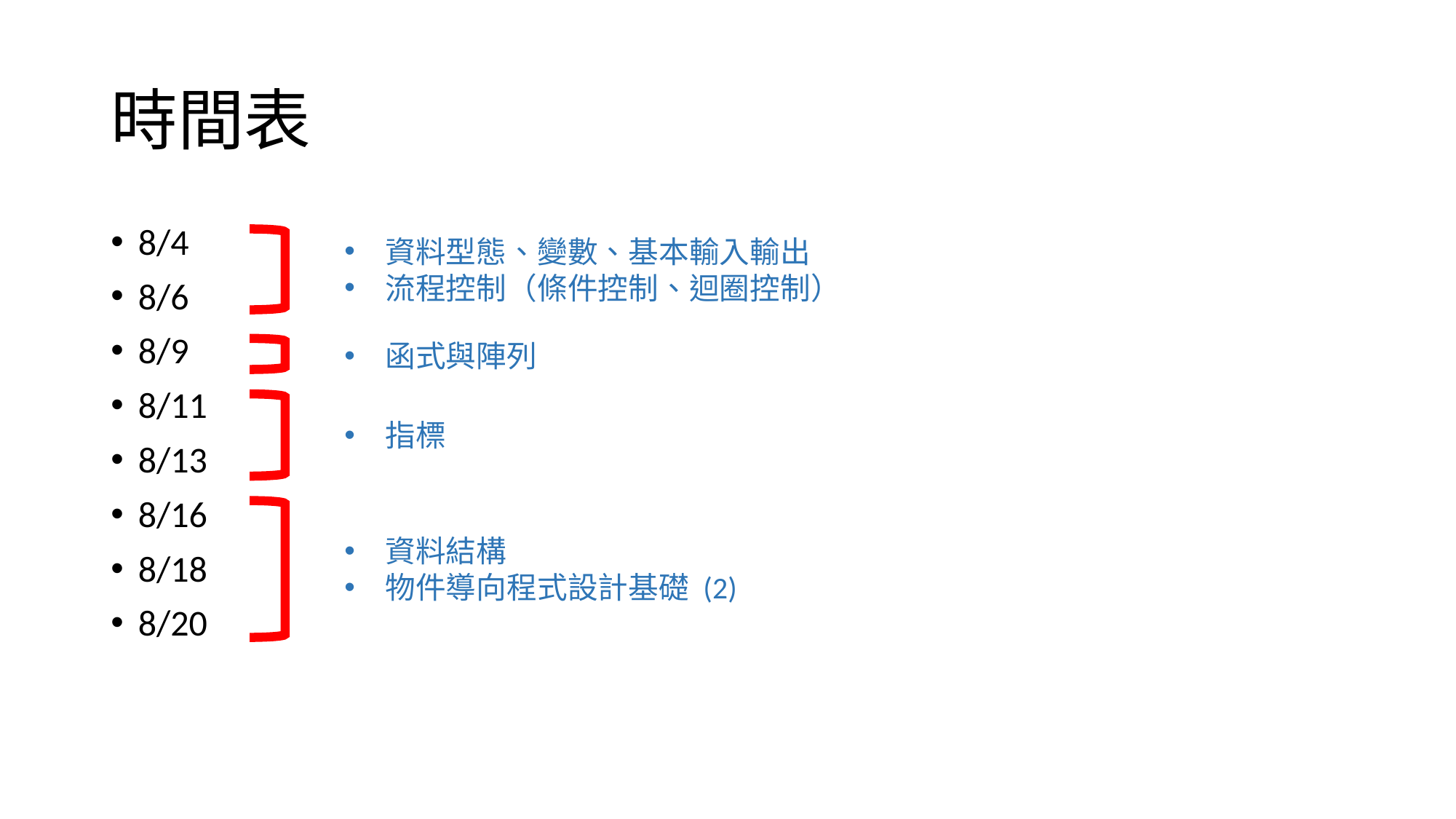

# 時間表
8/4
8/6
8/9
8/11
8/13
8/16
8/18
8/20
資料型態、變數、基本輸入輸出
流程控制（條件控制、迴圈控制）

函式與陣列

指標

資料結構
物件導向程式設計基礎 (2)